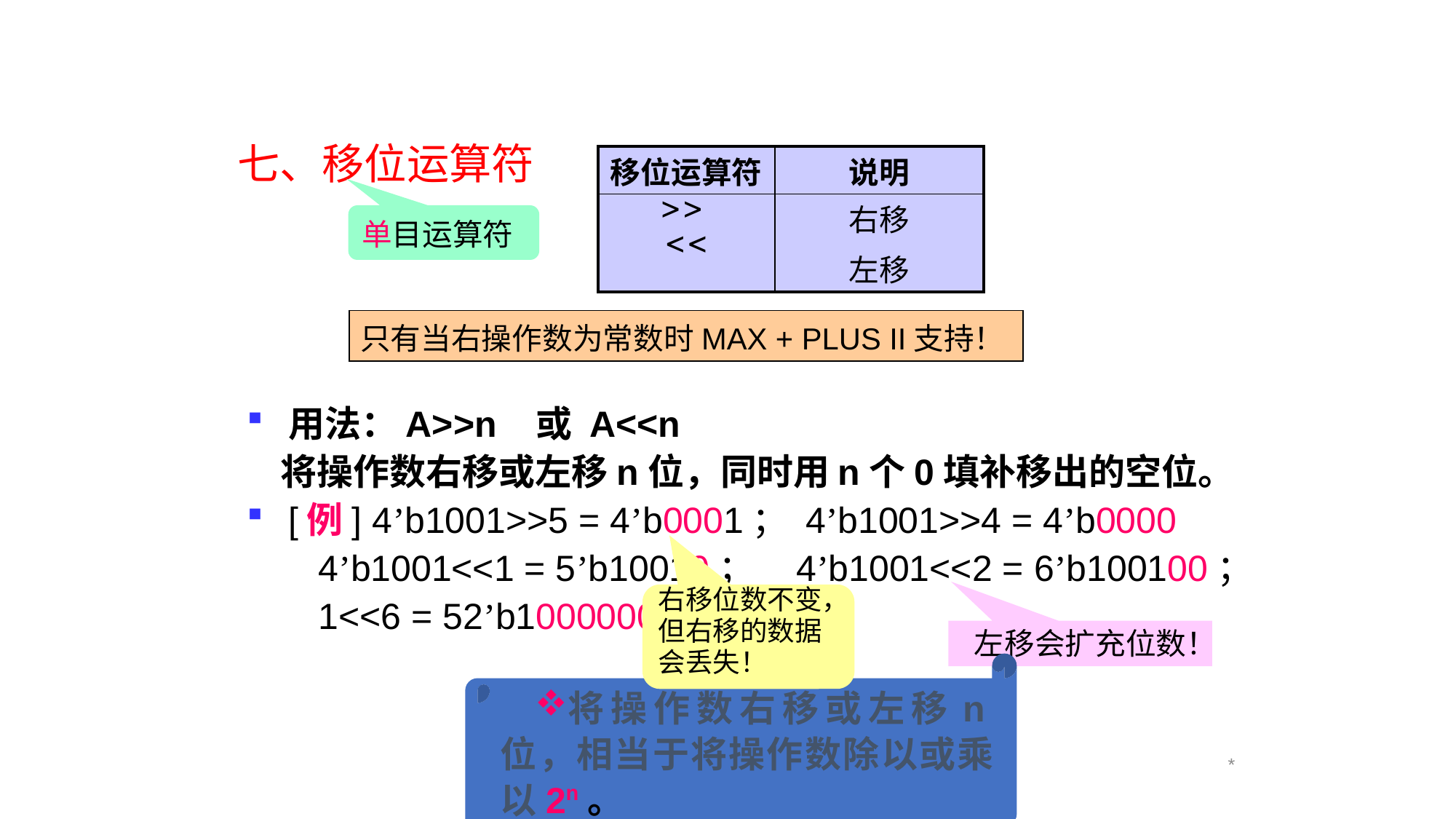

七、移位运算符
| 移位运算符 | 说明 |
| --- | --- |
| >> << | 右移 左移 |
单目运算符
只有当右操作数为常数时MAX + PLUS II支持！
用法：A>>n   或 A<<n
   将操作数右移或左移n位，同时用n个0填补移出的空位。
[例] 4’b1001>>5 = 4’b0001； 4’b1001>>4 = 4’b0000
       4’b1001<<1 = 5’b10010；    4’b1001<<2 = 6’b100100；
       1<<6 = 52’b1000000
右移位数不变，但右移的数据会丢失！
左移会扩充位数！
将操作数右移或左移n位，相当于将操作数除以或乘以2n。
*